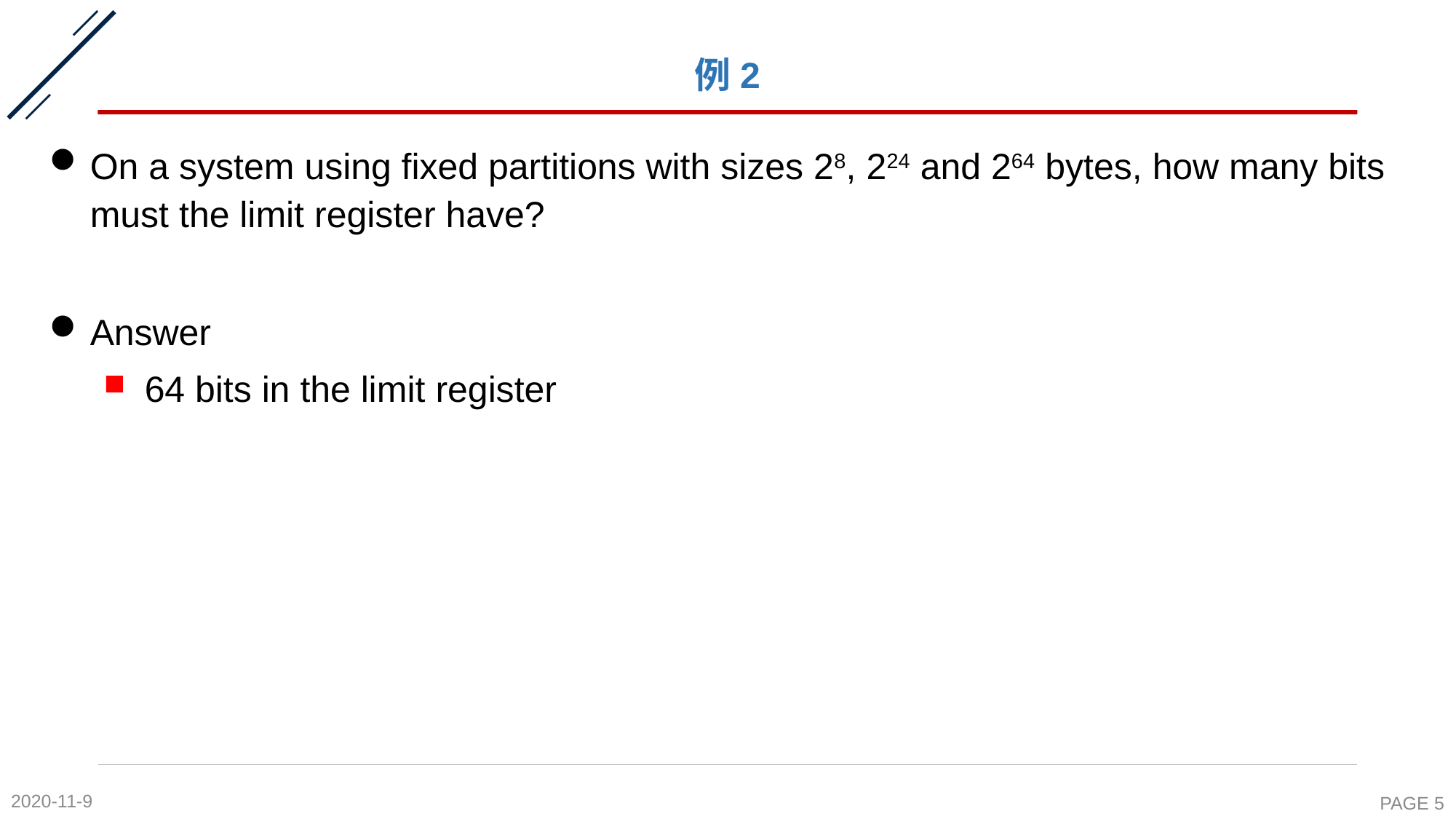

# 例2
On a system using fixed partitions with sizes 28, 224 and 264 bytes, how many bits must the limit register have?

Answer
64 bits in the limit register
2020-11-9
PAGE 5